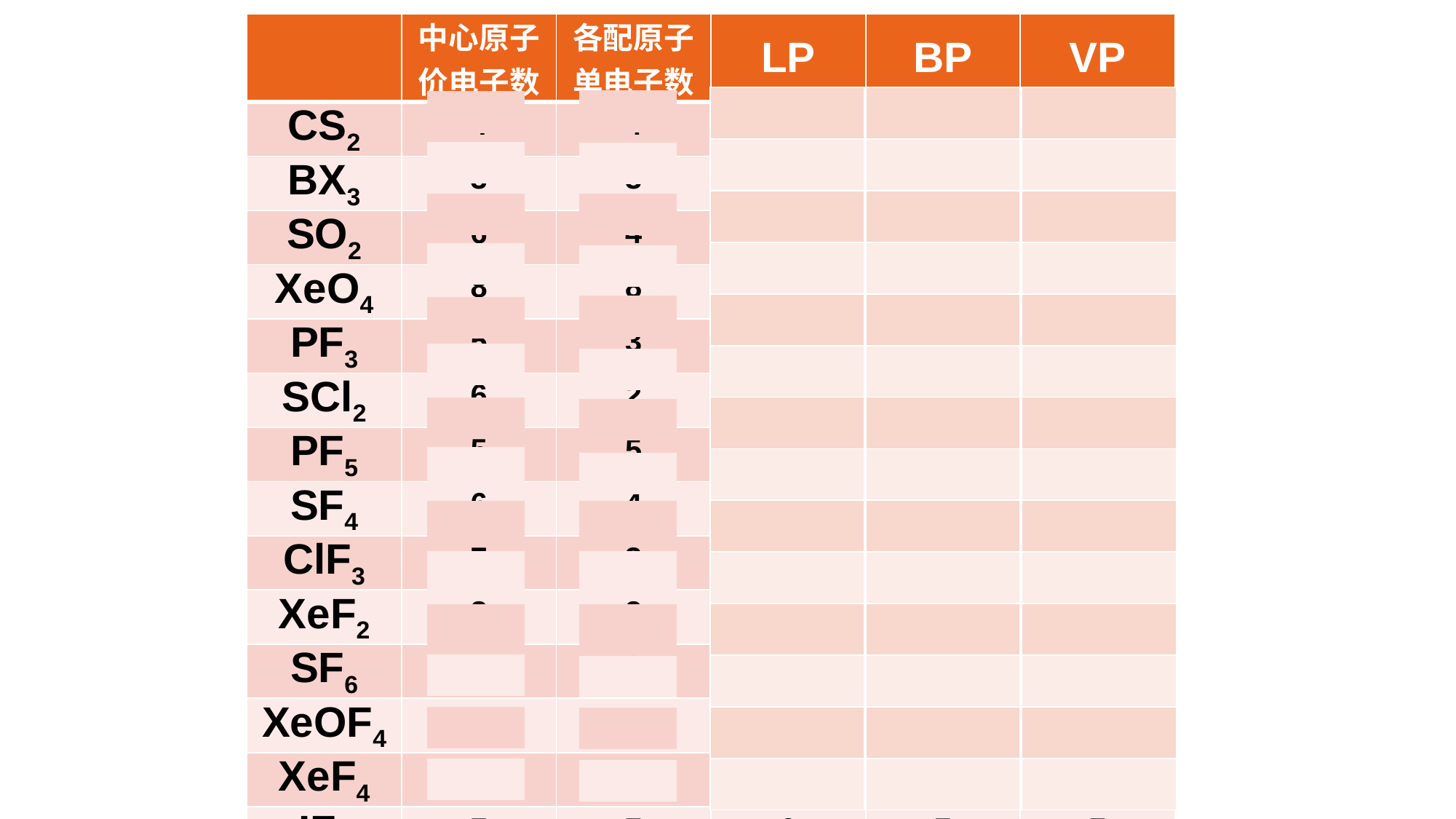

|  | 中心原子价电子数 | 各配原子单电子数 | LP | BP | VP |
| --- | --- | --- | --- | --- | --- |
| CS2 | 4 | 4 | 0 | 2 | 2 |
| BX3 | 3 | 3 | 0 | 3 | 3 |
| SO2 | 6 | 4 | 1 | 2 | 3 |
| XeO4 | 8 | 8 | 0 | 4 | 4 |
| PF3 | 5 | 3 | 1 | 3 | 4 |
| SCl2 | 6 | 2 | 2 | 2 | 4 |
| PF5 | 5 | 5 | 0 | 5 | 5 |
| SF4 | 6 | 4 | 1 | 4 | 5 |
| ClF3 | 7 | 3 | 2 | 3 | 5 |
| XeF2 | 8 | 2 | 3 | 2 | 5 |
| SF6 | 6 | 6 | 0 | 6 | 6 |
| XeOF4 | 8 | 2+4 | 1 | 5 | 6 |
| XeF4 | 8 | 4 | 2 | 4 | 6 |
| IF7 | 7 | 7 | 0 | 7 | 7 |
|  |
| --- |
|  |
|  |
|  |
|  |
|  |
|  |
|  |
|  |
|  |
|  |
|  |
|  |
|  |
|  |
| --- |
|  |
|  |
|  |
|  |
|  |
|  |
|  |
|  |
|  |
|  |
|  |
|  |
|  |
|  |
| --- |
|  |
|  |
|  |
|  |
|  |
|  |
|  |
|  |
|  |
|  |
|  |
|  |
|  |
|  |
| --- |
|  |
| --- |
|  |
| --- |
|  |
| --- |
|  |
| --- |
|  |
| --- |
|  |
| --- |
|  |
| --- |
|  |
| --- |
|  |
| --- |
|  |
| --- |
|  |
| --- |
|  |
| --- |
|  |
| --- |
|  |
| --- |
|  |
| --- |
|  |
| --- |
|  |
| --- |
|  |
| --- |
|  |
| --- |
|  |
| --- |
|  |
| --- |
|  |
| --- |
|  |
| --- |
|  |
| --- |
|  |
| --- |
|  |
| --- |
|  |
| --- |